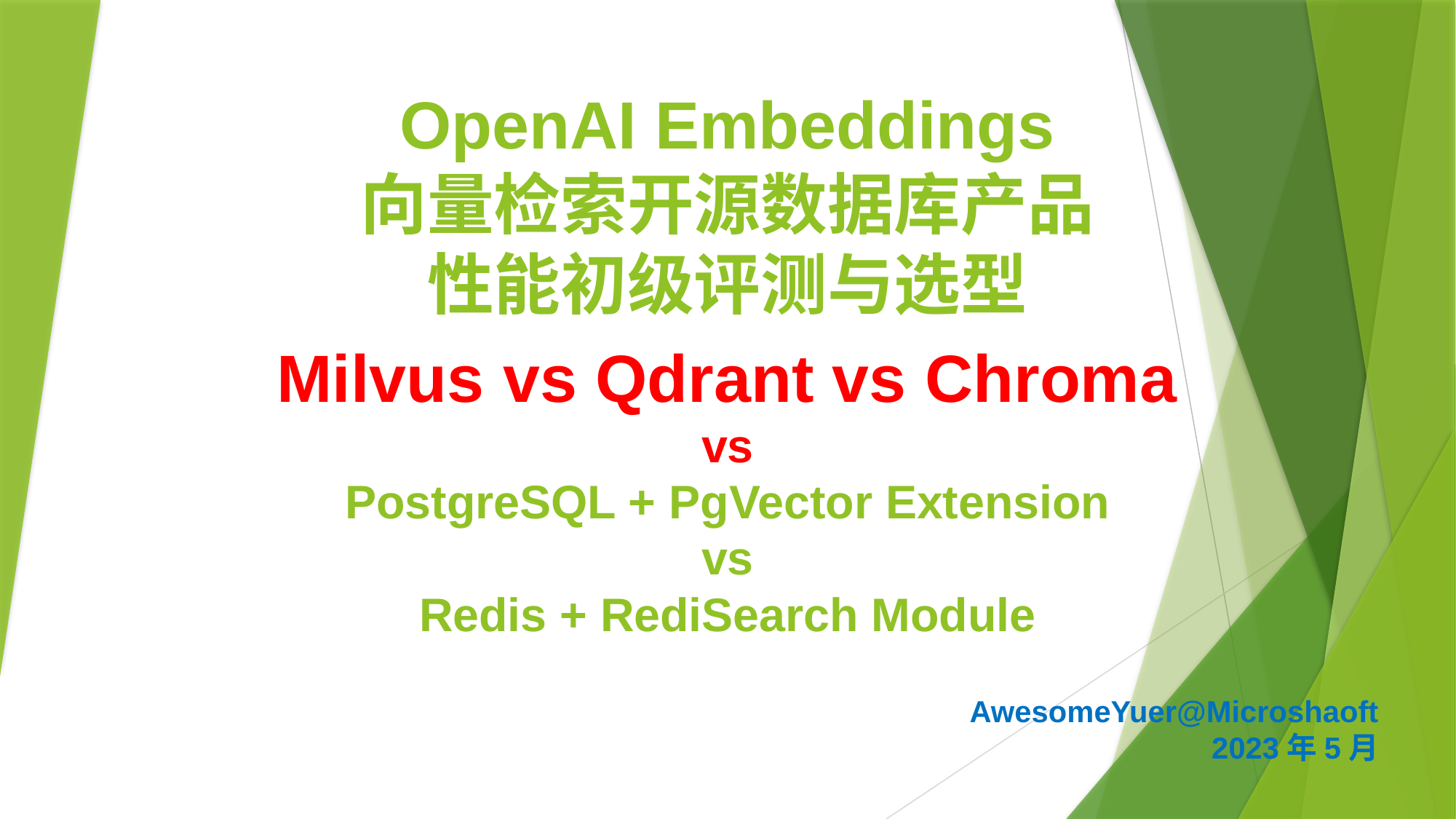

# OpenAI Embeddings 向量检索开源数据库产品 性能初级评测与选型 Milvus vs Qdrant vs Chroma vs PostgreSQL + PgVector Extension vs Redis + RediSearch Module
AwesomeYuer@Microshaoft
2023年5月